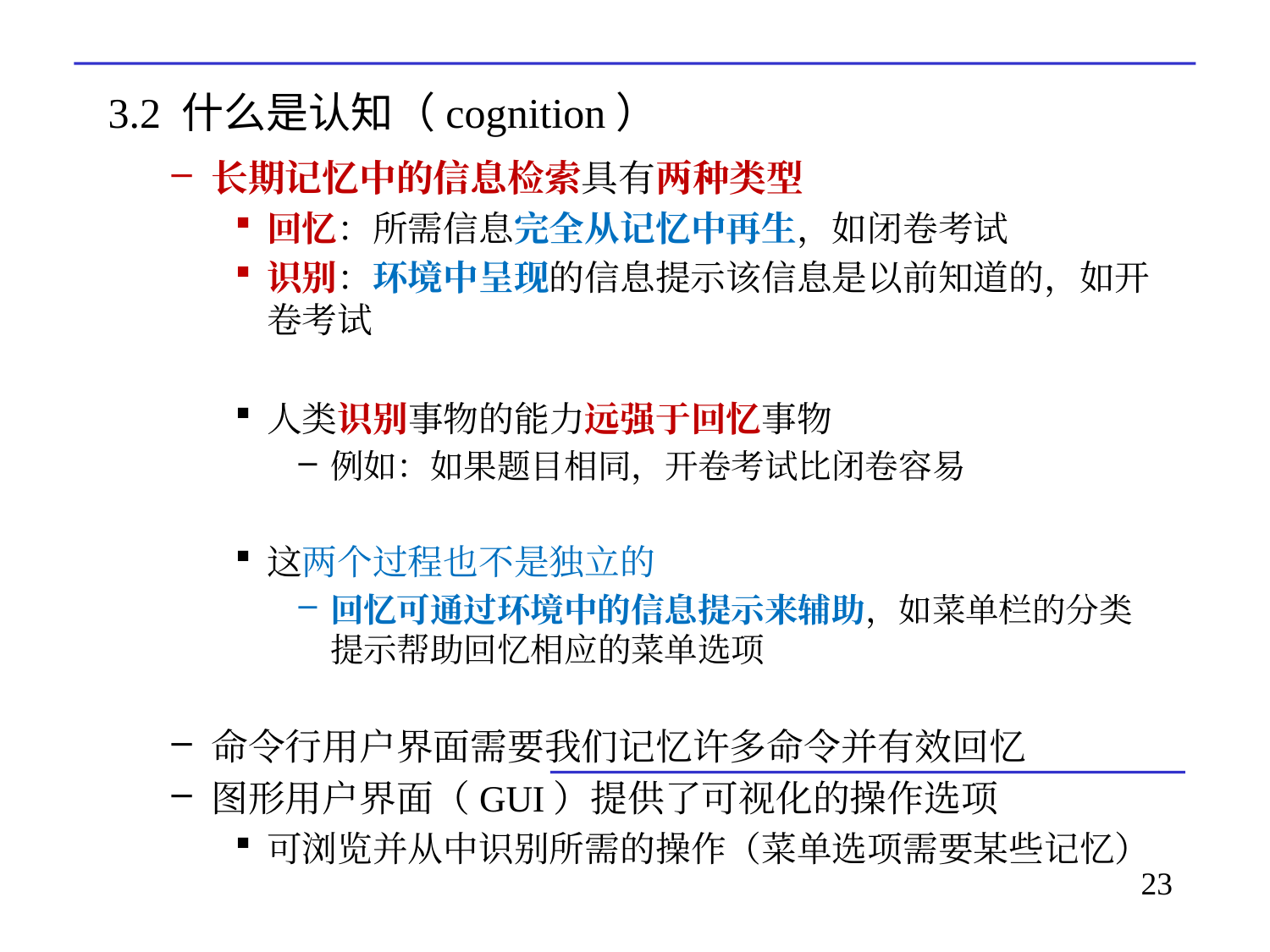

# 3.2 什么是认知（cognition）
长期记忆中的信息检索具有两种类型
回忆：所需信息完全从记忆中再生，如闭卷考试
识别：环境中呈现的信息提示该信息是以前知道的，如开卷考试

人类识别事物的能力远强于回忆事物
例如：如果题目相同，开卷考试比闭卷容易

这两个过程也不是独立的
回忆可通过环境中的信息提示来辅助，如菜单栏的分类提示帮助回忆相应的菜单选项

命令行用户界面需要我们记忆许多命令并有效回忆
图形用户界面（GUI）提供了可视化的操作选项
可浏览并从中识别所需的操作（菜单选项需要某些记忆）
23